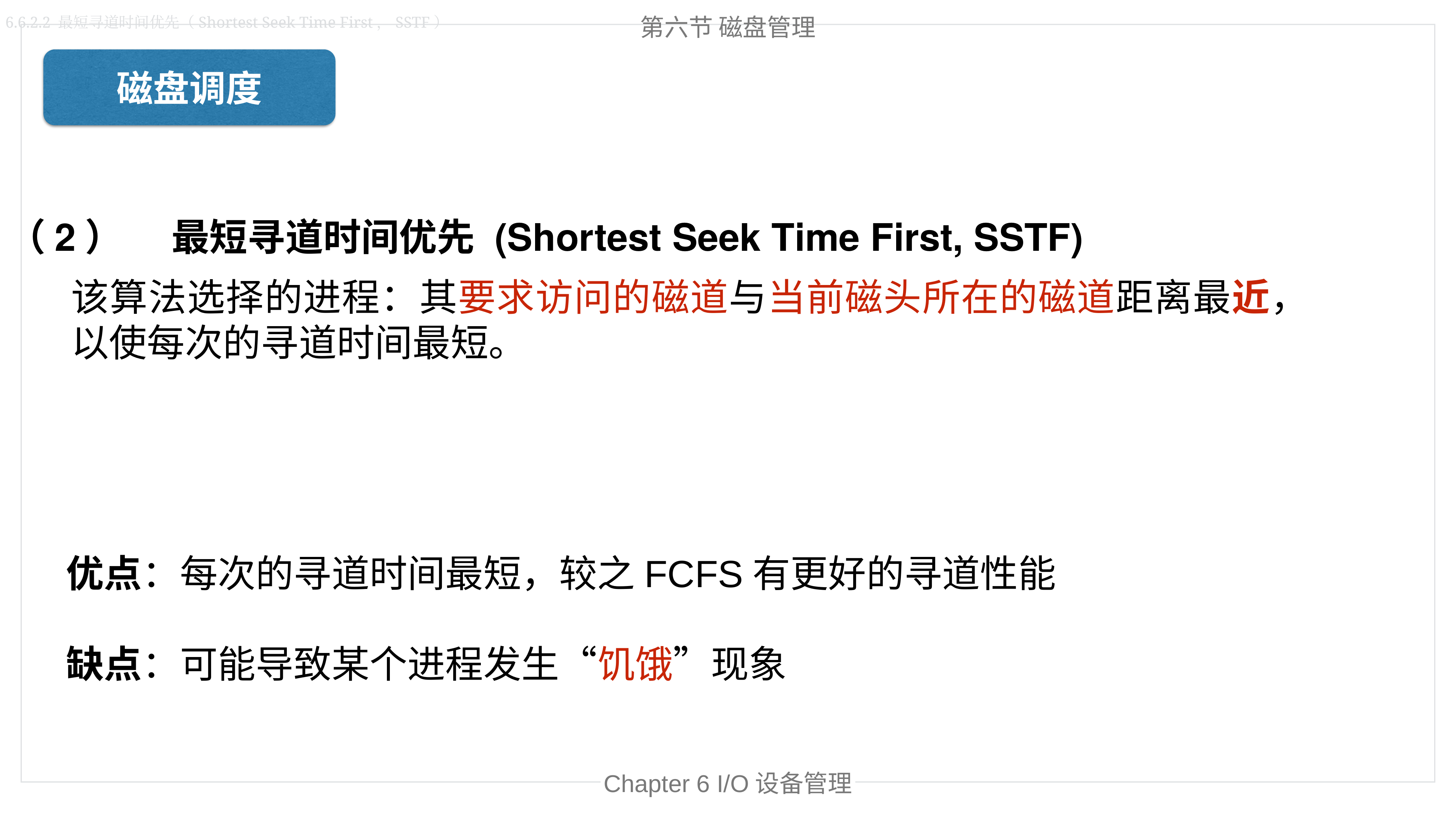

第六节 磁盘管理
6.6.2.2 最短寻道时间优先（Shortest Seek Time First，SSTF）

磁盘调度
（2）	最短寻道时间优先 (Shortest Seek Time First, SSTF)
（2）	最短寻道时间优先 (Shortest Seek Time First, SSTF)
（3）	扫描算法 (SCAN)
（4）	循环扫描算法 (CSCAN)
（5）	NStepSCAN和FSCAN调度算法
该算法选择的进程：其要求访问的磁道与当前磁头所在的磁道距离最近，以使每次的寻道时间最短。
优点：每次的寻道时间最短，较之FCFS有更好的寻道性能

缺点：可能导致某个进程发生“饥饿”现象
Chapter 6 I/O设备管理
Chapter 处理器管理